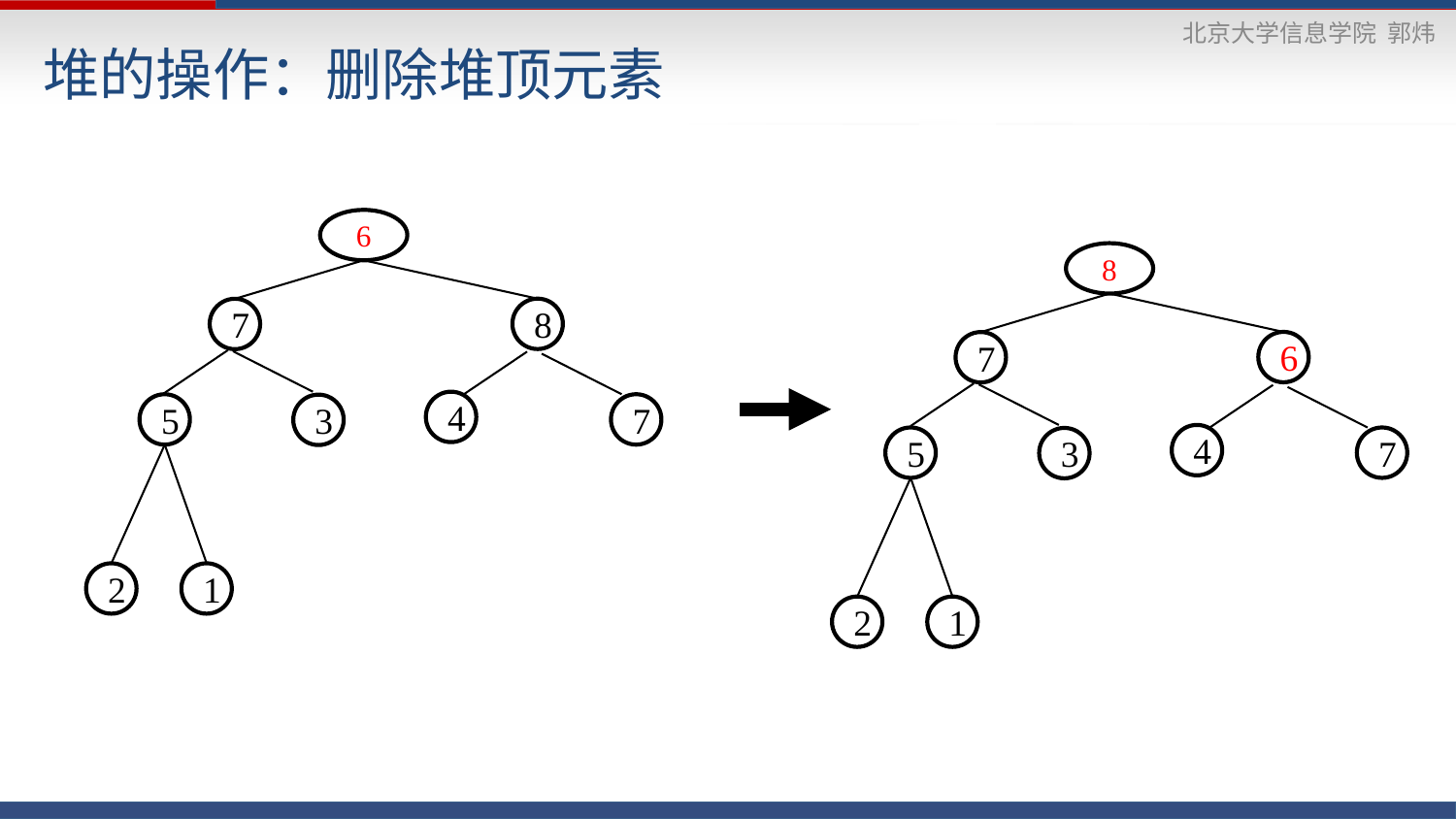

# 堆的操作：删除堆顶元素
6
8
8
7
6
7
4
5
7
3
4
5
7
3
2
1
2
1
15